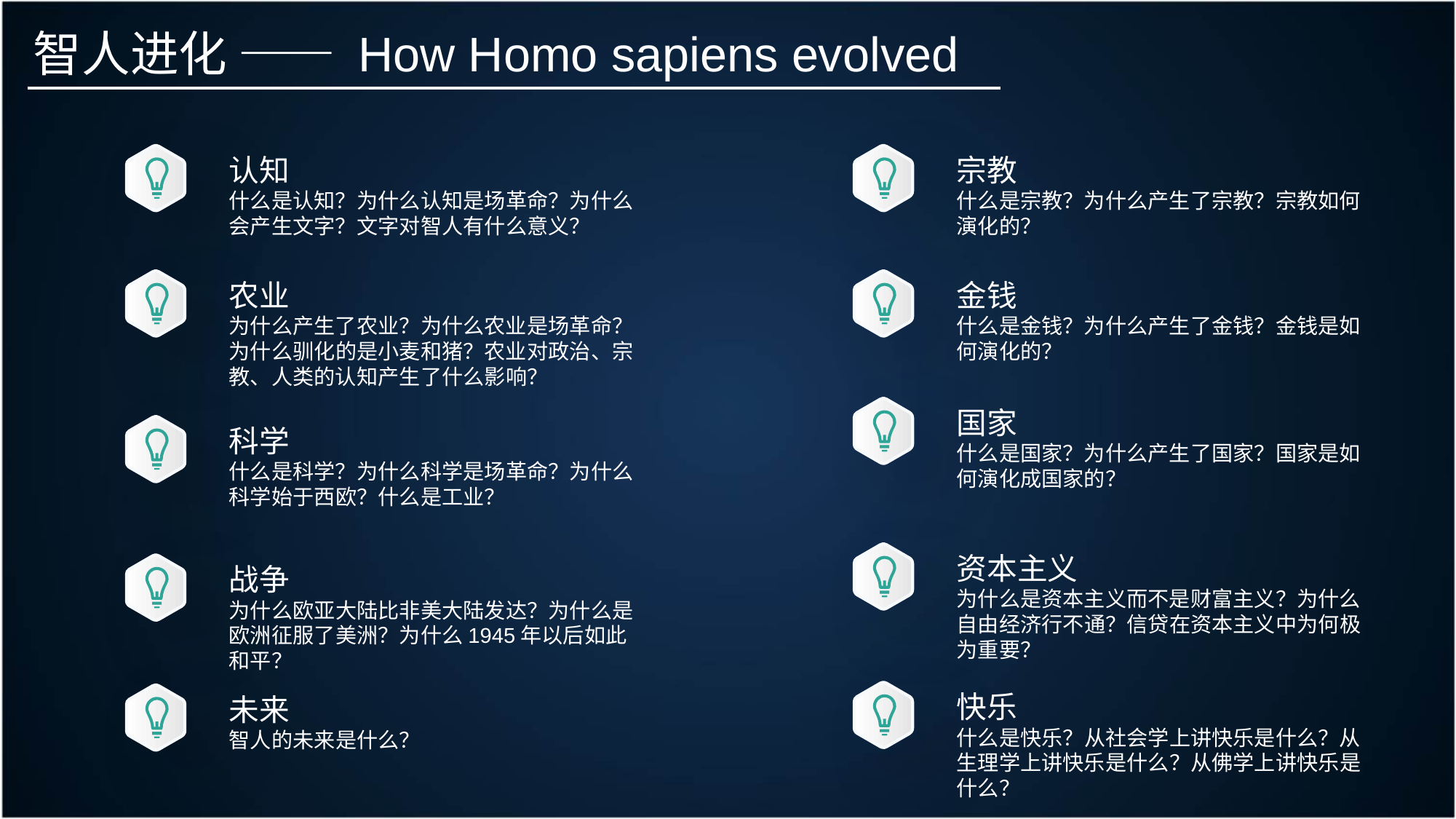

智人进化 —— How Homo sapiens evolved

认知
什么是认知？为什么认知是场革命？为什么会产生文字？文字对智人有什么意义？

宗教
什么是宗教？为什么产生了宗教？宗教如何演化的？

农业
为什么产生了农业？为什么农业是场革命？为什么驯化的是小麦和猪？农业对政治、宗教、人类的认知产生了什么影响？

金钱
什么是金钱？为什么产生了金钱？金钱是如何演化的？

国家
什么是国家？为什么产生了国家？国家是如何演化成国家的？

科学
什么是科学？为什么科学是场革命？为什么科学始于西欧？什么是工业？

资本主义
为什么是资本主义而不是财富主义？为什么自由经济行不通？信贷在资本主义中为何极为重要？

战争
为什么欧亚大陆比非美大陆发达？为什么是欧洲征服了美洲？为什么1945年以后如此和平？

快乐
什么是快乐？从社会学上讲快乐是什么？从生理学上讲快乐是什么？从佛学上讲快乐是什么？

未来
智人的未来是什么？